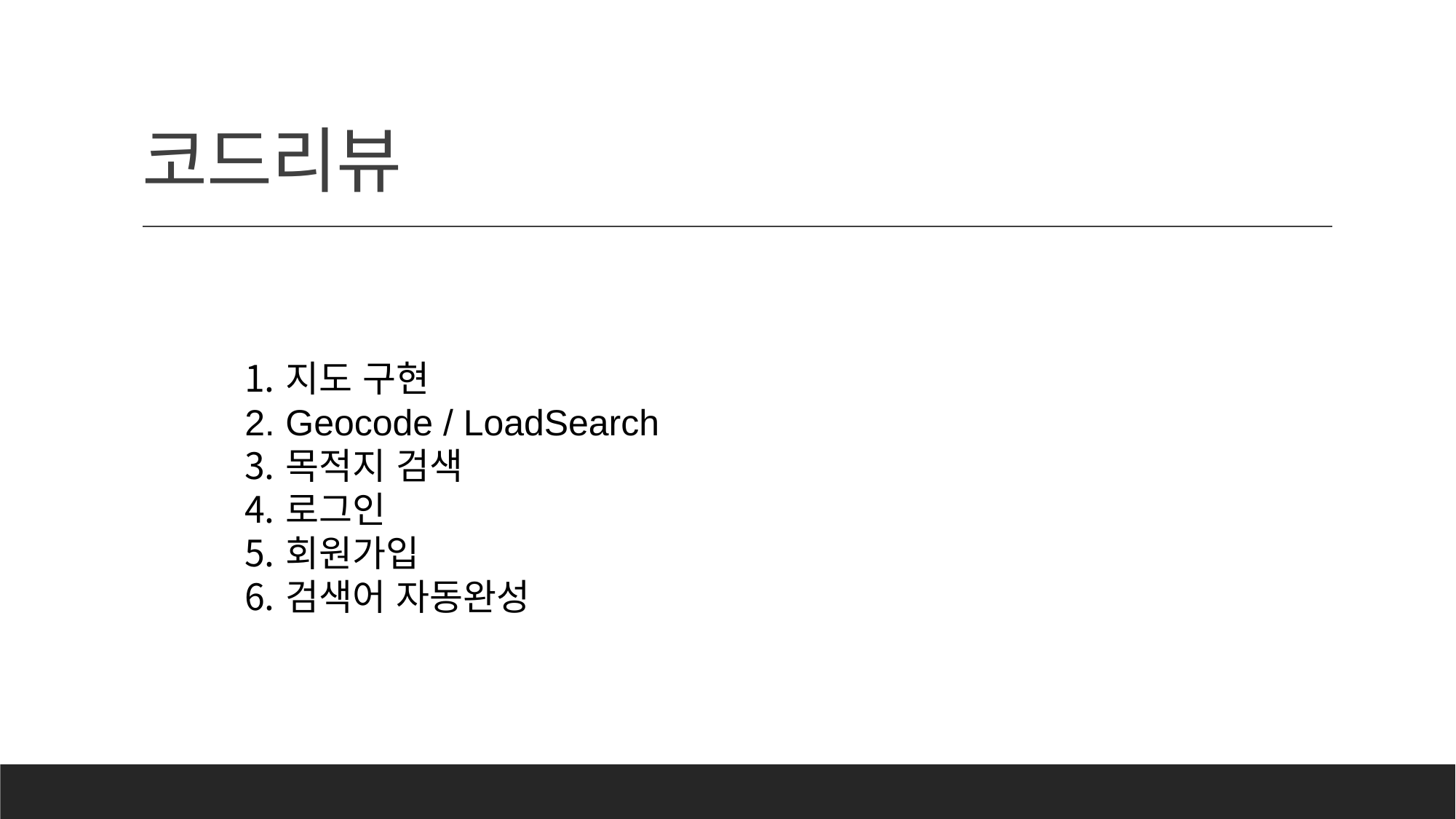

# 코드리뷰

지도 구현
Geocode / LoadSearch
목적지 검색
로그인
회원가입
검색어 자동완성